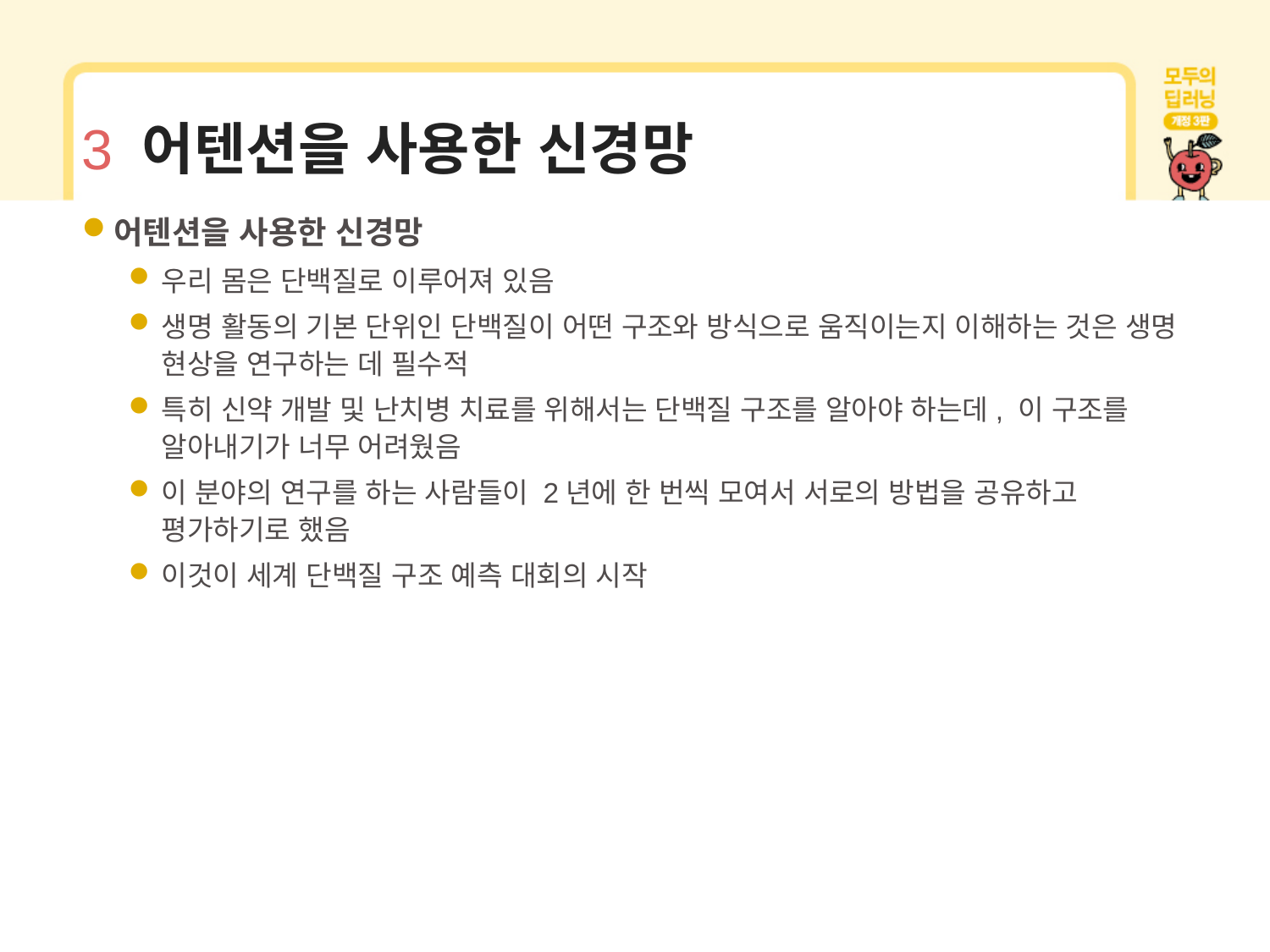

# 3 어텐션을 사용한 신경망
어텐션을 사용한 신경망
우리 몸은 단백질로 이루어져 있음
생명 활동의 기본 단위인 단백질이 어떤 구조와 방식으로 움직이는지 이해하는 것은 생명 현상을 연구하는 데 필수적
특히 신약 개발 및 난치병 치료를 위해서는 단백질 구조를 알아야 하는데, 이 구조를 알아내기가 너무 어려웠음
이 분야의 연구를 하는 사람들이 2년에 한 번씩 모여서 서로의 방법을 공유하고 평가하기로 했음
이것이 세계 단백질 구조 예측 대회의 시작